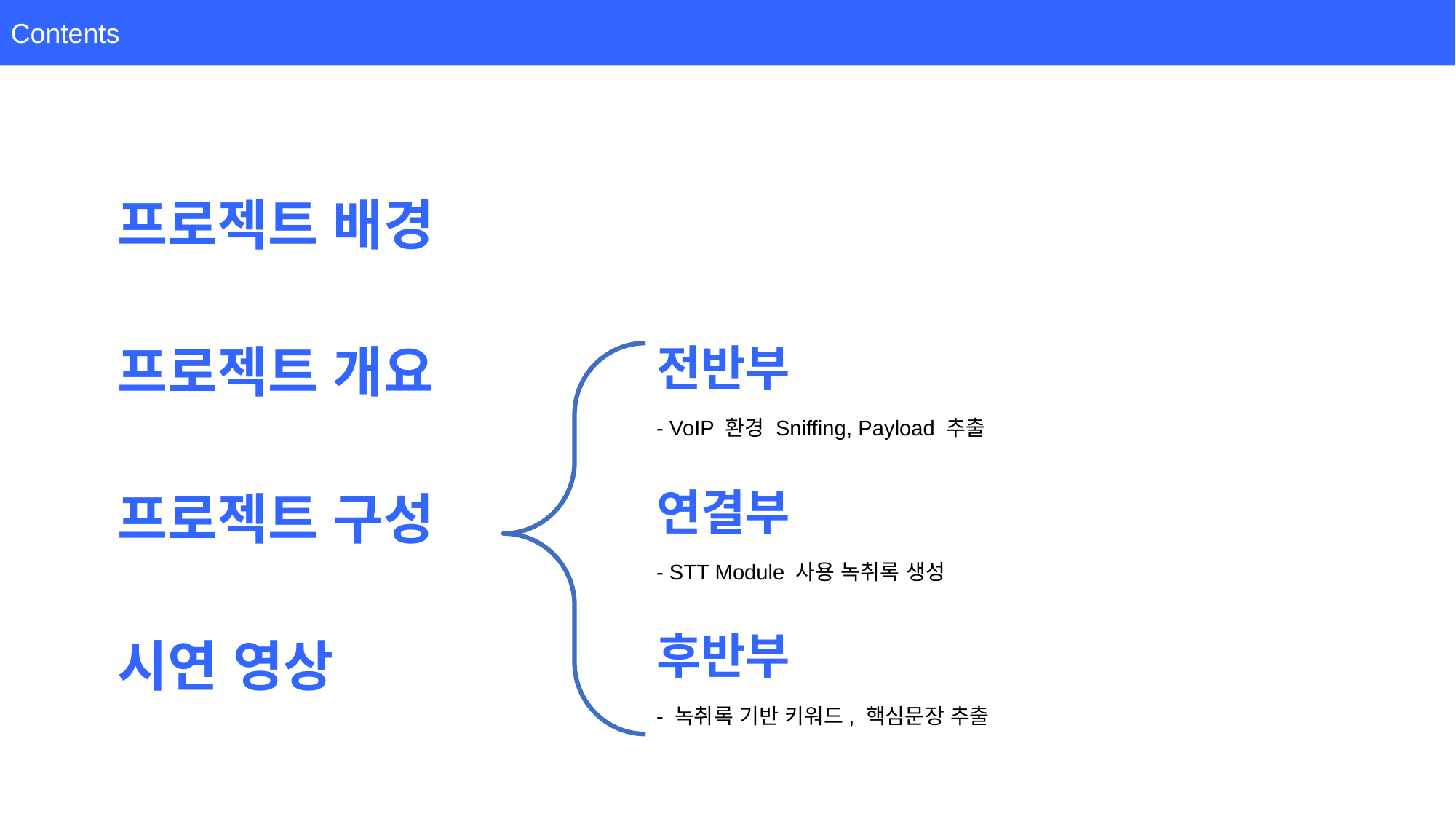

Contents
프로젝트 배경
프로젝트 개요
전반부

- VoIP 환경 Sniffing, Payload 추출
연결부
프로젝트 구성
- STT Module 사용 녹취록 생성
후반부
시연 영상
- 녹취록 기반 키워드, 핵심문장 추출